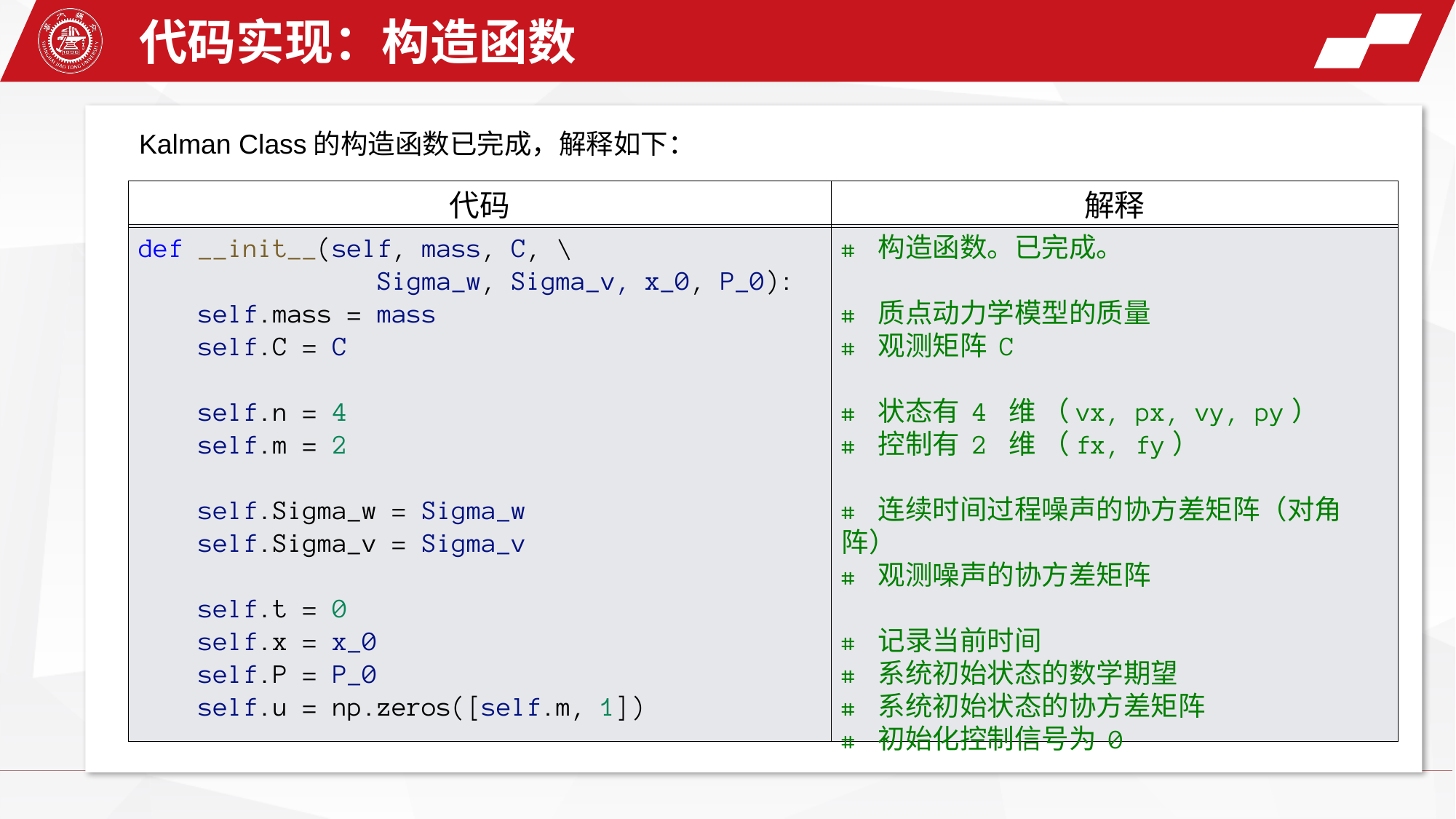

代码实现：构造函数

Kalman Class的构造函数已完成，解释如下：
代码
解释
# 构造函数。已完成。

# 质点动力学模型的质量
# 观测矩阵 C

# 状态有 4 维 （vx, px, vy, py）
# 控制有 2 维 （fx, fy）

# 连续时间过程噪声的协方差矩阵（对角阵）
# 观测噪声的协方差矩阵

# 记录当前时间
# 系统初始状态的数学期望
# 系统初始状态的协方差矩阵
# 初始化控制信号为 0
def __init__(self, mass, C, \
                Sigma_w, Sigma_v, x_0, P_0):
    self.mass = mass
    self.C = C
    self.n = 4
    self.m = 2
    self.Sigma_w = Sigma_w
    self.Sigma_v = Sigma_v

    self.t = 0
    self.x = x_0
    self.P = P_0
    self.u = np.zeros([self.m, 1])